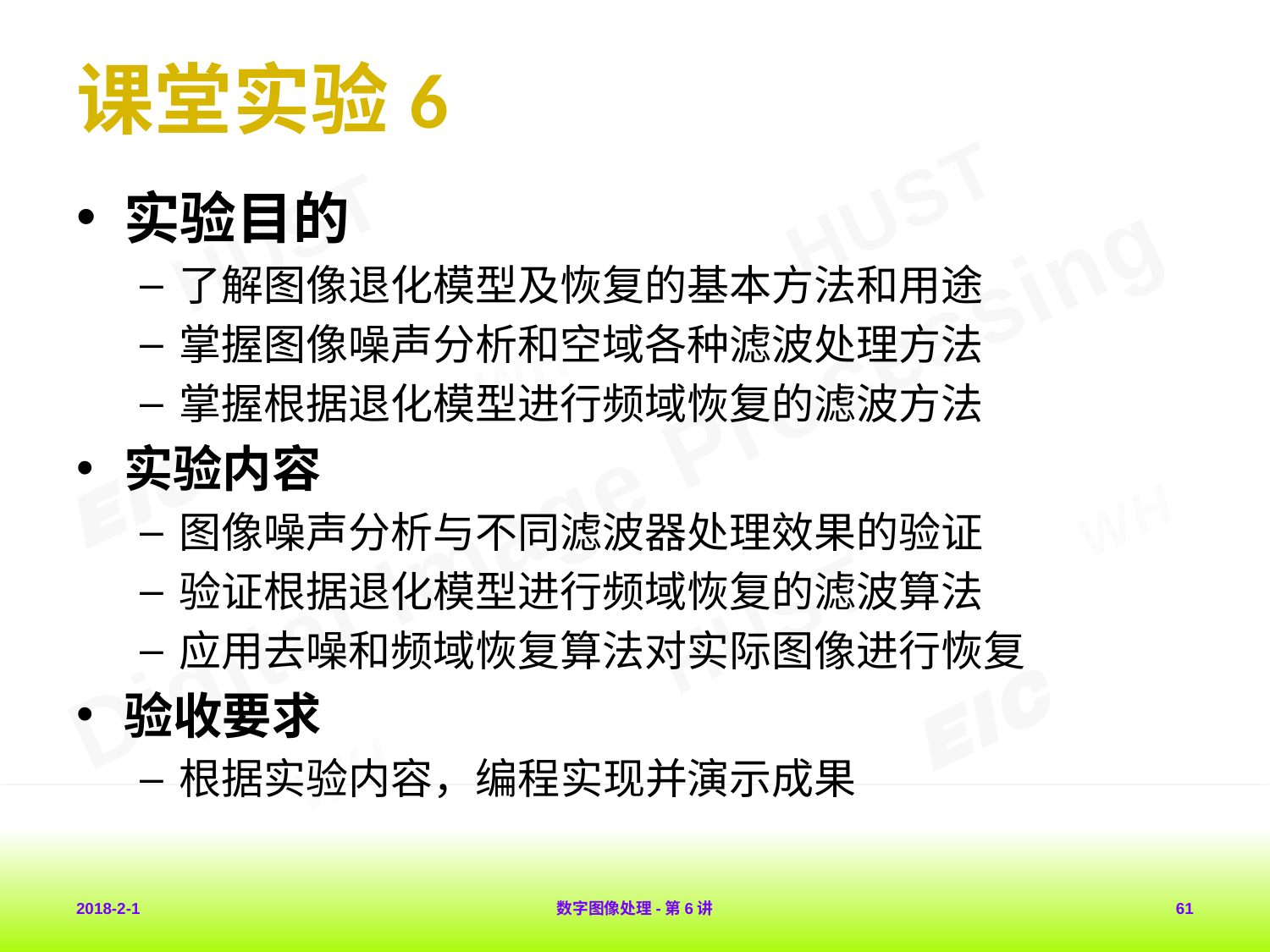

# 课堂实验6
实验目的
了解图像退化模型及恢复的基本方法和用途
掌握图像噪声分析和空域各种滤波处理方法
掌握根据退化模型进行频域恢复的滤波方法
实验内容
图像噪声分析与不同滤波器处理效果的验证
验证根据退化模型进行频域恢复的滤波算法
应用去噪和频域恢复算法对实际图像进行恢复
验收要求
根据实验内容，编程实现并演示成果

2018-2-1
数字图像处理-第6讲
61